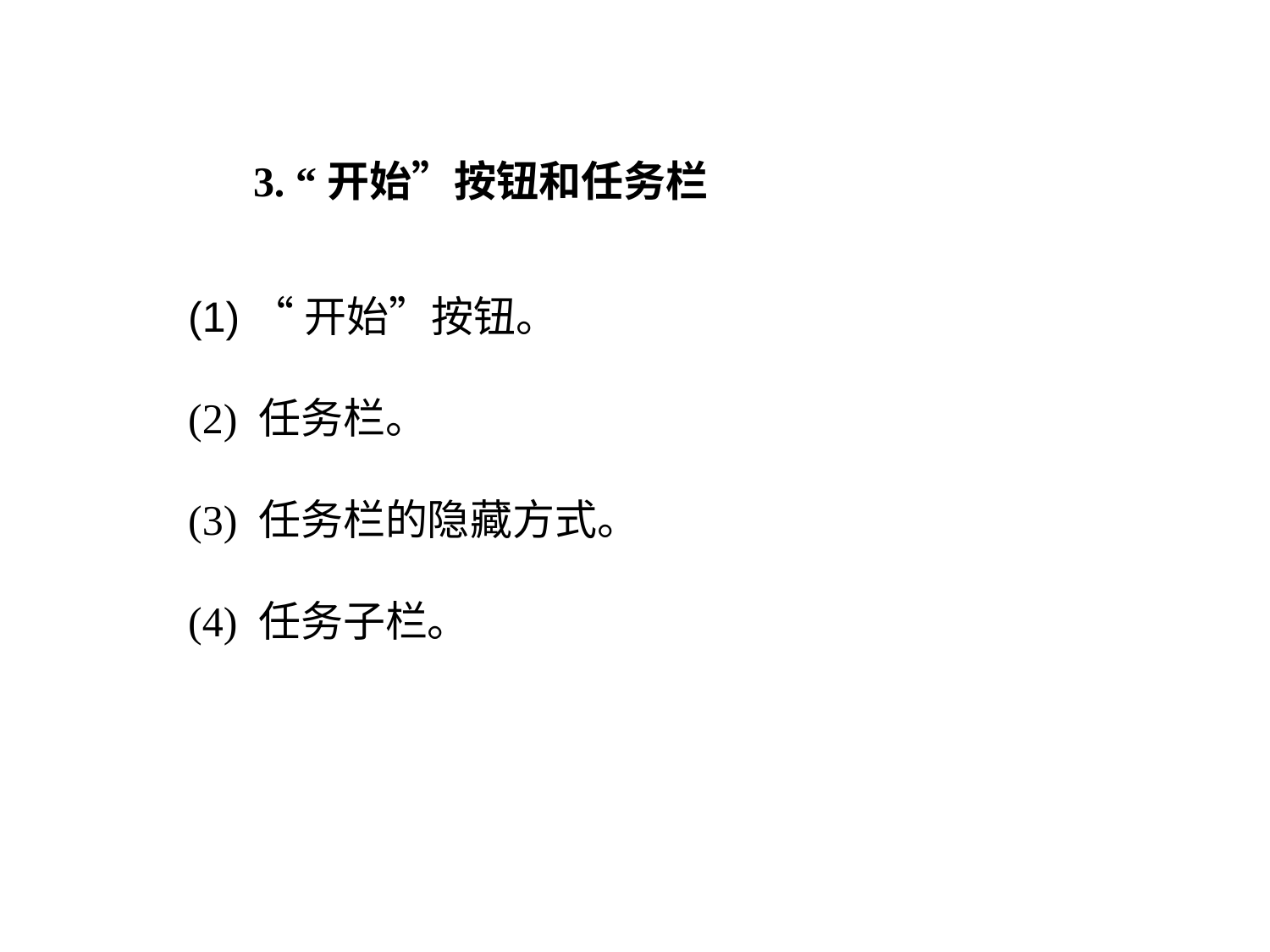

3. “开始”按钮和任务栏
“开始”按钮。
(2) 任务栏。
(3) 任务栏的隐藏方式。
(4) 任务子栏。